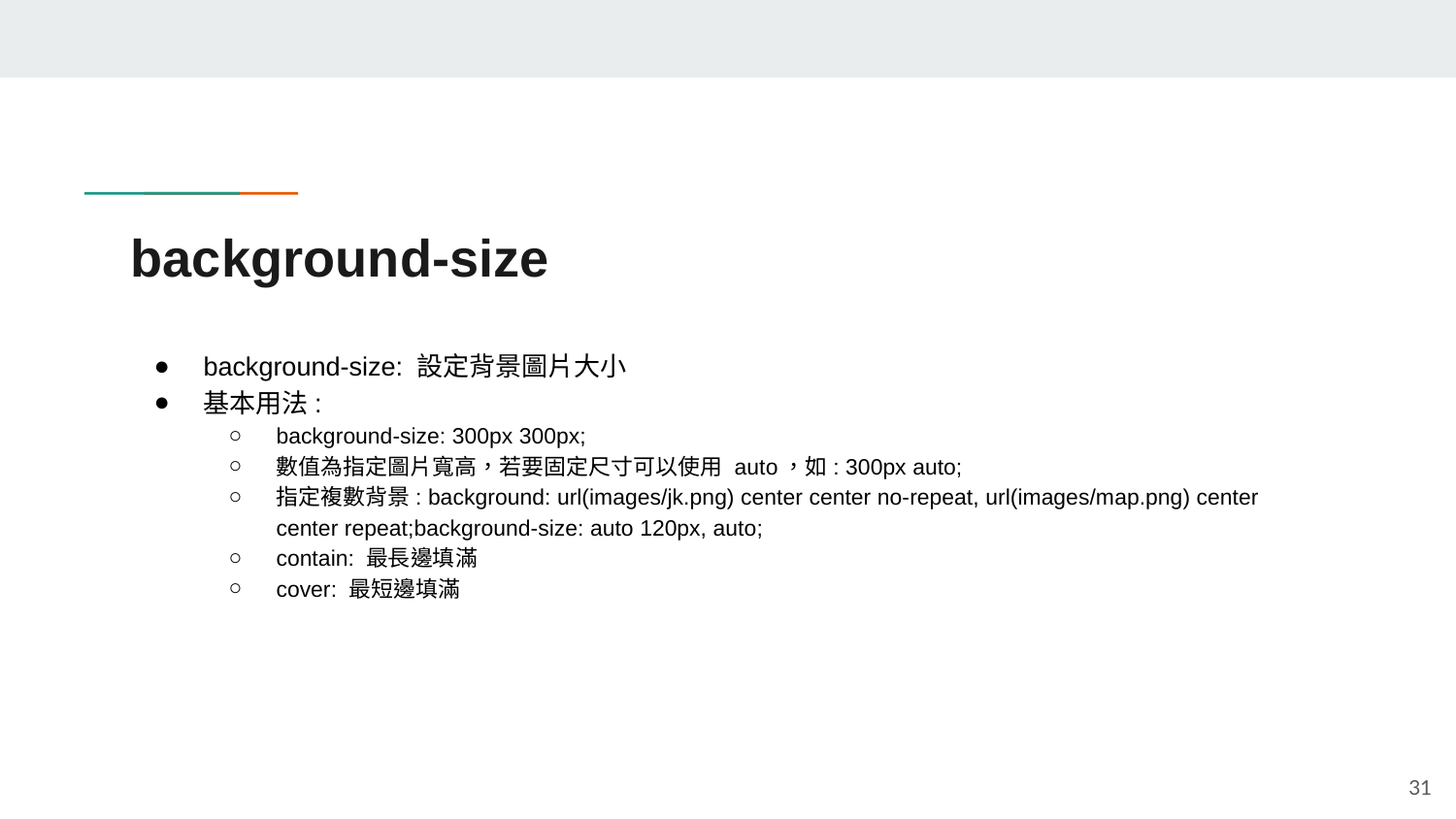

# background-size
background-size: 設定背景圖片大小
基本用法:
background-size: 300px 300px;
數值為指定圖片寬高，若要固定尺寸可以使用 auto，如: 300px auto;
指定複數背景: background: url(images/jk.png) center center no-repeat, url(images/map.png) center center repeat;background-size: auto 120px, auto;
contain: 最長邊填滿
cover: 最短邊填滿

31